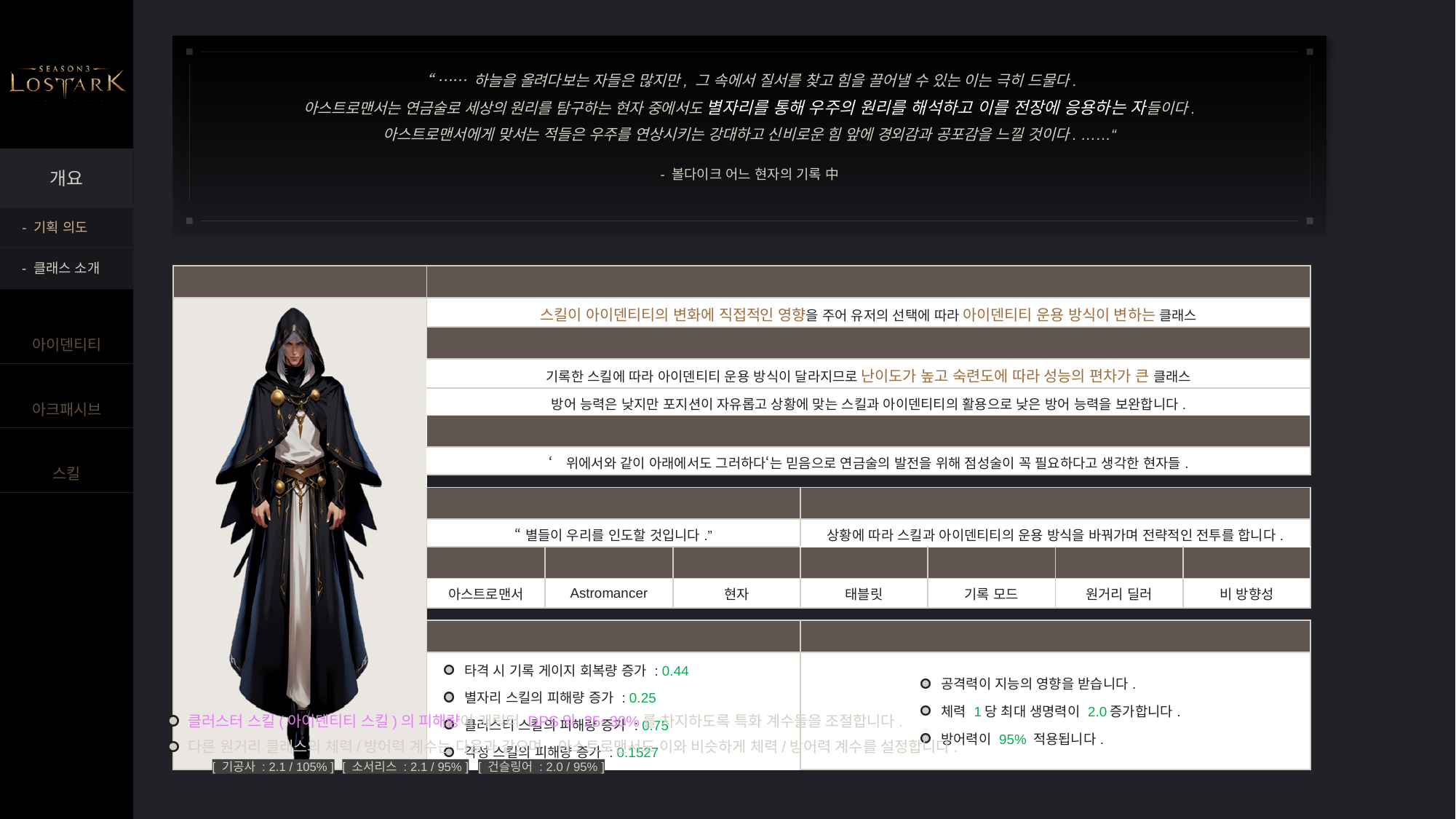

“ …… 하늘을 올려다보는 자들은 많지만, 그 속에서 질서를 찾고 힘을 끌어낼 수 있는 이는 극히 드물다.
아스트로맨서는 연금술로 세상의 원리를 탐구하는 현자 중에서도 별자리를 통해 우주의 원리를 해석하고 이를 전장에 응용하는 자들이다.
아스트로맨서에게 맞서는 적들은 우주를 연상시키는 강대하고 신비로운 힘 앞에 경외감과 공포감을 느낄 것이다. ……“

- 볼다이크 어느 현자의 기록 中
- 기획 의도
- 클래스 소개
| 레퍼런스 이미지 | 기획 의도 |  |  |  |  |  |  |
| --- | --- | --- | --- | --- | --- | --- | --- |
|  | 스킬이 아이덴티티의 변화에 직접적인 영향을 주어 유저의 선택에 따라 아이덴티티 운용 방식이 변하는 클래스 |  |  |  |  |  |  |
|  | 클래스 특징 |  |  |  |  |  |  |
|  | 기록한 스킬에 따라 아이덴티티 운용 방식이 달라지므로 난이도가 높고 숙련도에 따라 성능의 편차가 큰 클래스 |  |  |  |  |  |  |
|  | 방어 능력은 낮지만 포지션이 자유롭고 상황에 맞는 스킬과 아이덴티티의 활용으로 낮은 방어 능력을 보완합니다. |  |  |  |  |  |  |
|  | 배경 컨셉 |  |  |  |  |  |  |
|  | ‘위에서와 같이 아래에서도 그러하다‘는 믿음으로 연금술의 발전을 위해 점성술이 꼭 필요하다고 생각한 현자들. |  |  |  |  |  |  |
|  |  |  |  |  |  |  |  |
|  | 소개 문구 |  |  | 전투 스타일 |  |  |  |
|  | “별들이 우리를 인도할 것입니다.” |  |  | 상황에 따라 스킬과 아이덴티티의 운용 방식을 바꿔가며 전략적인 전투를 합니다. |  |  |  |
|  | 클래스 명 | 영문 명 | 뿌리 클래스 | 대표 무기 | 아이덴티티 | 역할 | 공격 타입 |
|  | 아스트로맨서 | Astromancer | 현자 | 태블릿 | 기록 모드 | 원거리 딜러 | 비 방향성 |
|  |  |  |  |  |  |  |  |
|  | 특화 계수 |  |  | 기본 스탯 |  |  |  |
|  | 타격 시 기록 게이지 회복량 증가 : 0.44 별자리 스킬의 피해량 증가 : 0.25 클러스터 스킬의 피해량 증가 : 0.75 각성 스킬의 피해량 증가 : 0.1527 |  |  | 공격력이 지능의 영향을 받습니다. 체력 1당 최대 생명력이 2.0증가합니다. 방어력이 95% 적용됩니다. |  |  |  |
클러스터 스킬(아이덴티티 스킬)의 피해량이 캐릭터 DPS의 25~30%를 차지하도록 특화 계수들을 조절합니다.
다른 원거리 클래스의 체력/방어력 계수는 다음과 같으며, 아스트로맨서도 이와 비슷하게 체력/방어력 계수를 설정합니다.
[ 기공사 : 2.1 / 105% ]
[ 소서리스 : 2.1 / 95% ]
[ 건슬링어 : 2.0 / 95% ]
#